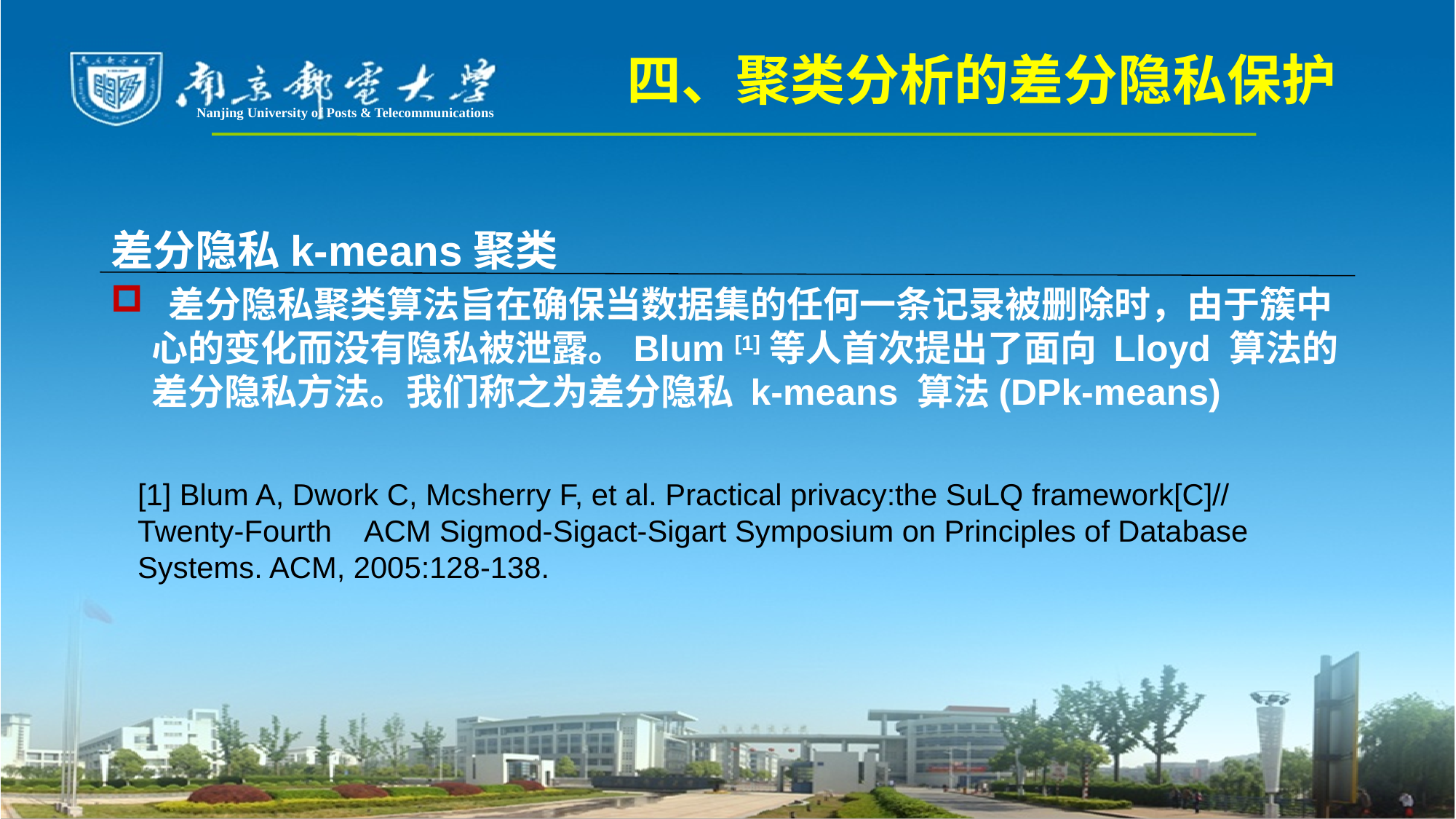

四、聚类分析的差分隐私保护
Nanjing University of Posts & Telecommunications

差分隐私k-means聚类
 差分隐私聚类算法旨在确保当数据集的任何一条记录被删除时，由于簇中心的变化而没有隐私被泄露。Blum [1]等人首次提出了面向 Lloyd 算法的差分隐私方法。我们称之为差分隐私 k-means 算法(DPk-means)
[1] Blum A, Dwork C, Mcsherry F, et al. Practical privacy:the SuLQ framework[C]// Twenty-Fourth    ACM Sigmod-Sigact-Sigart Symposium on Principles of Database Systems. ACM, 2005:128-138.